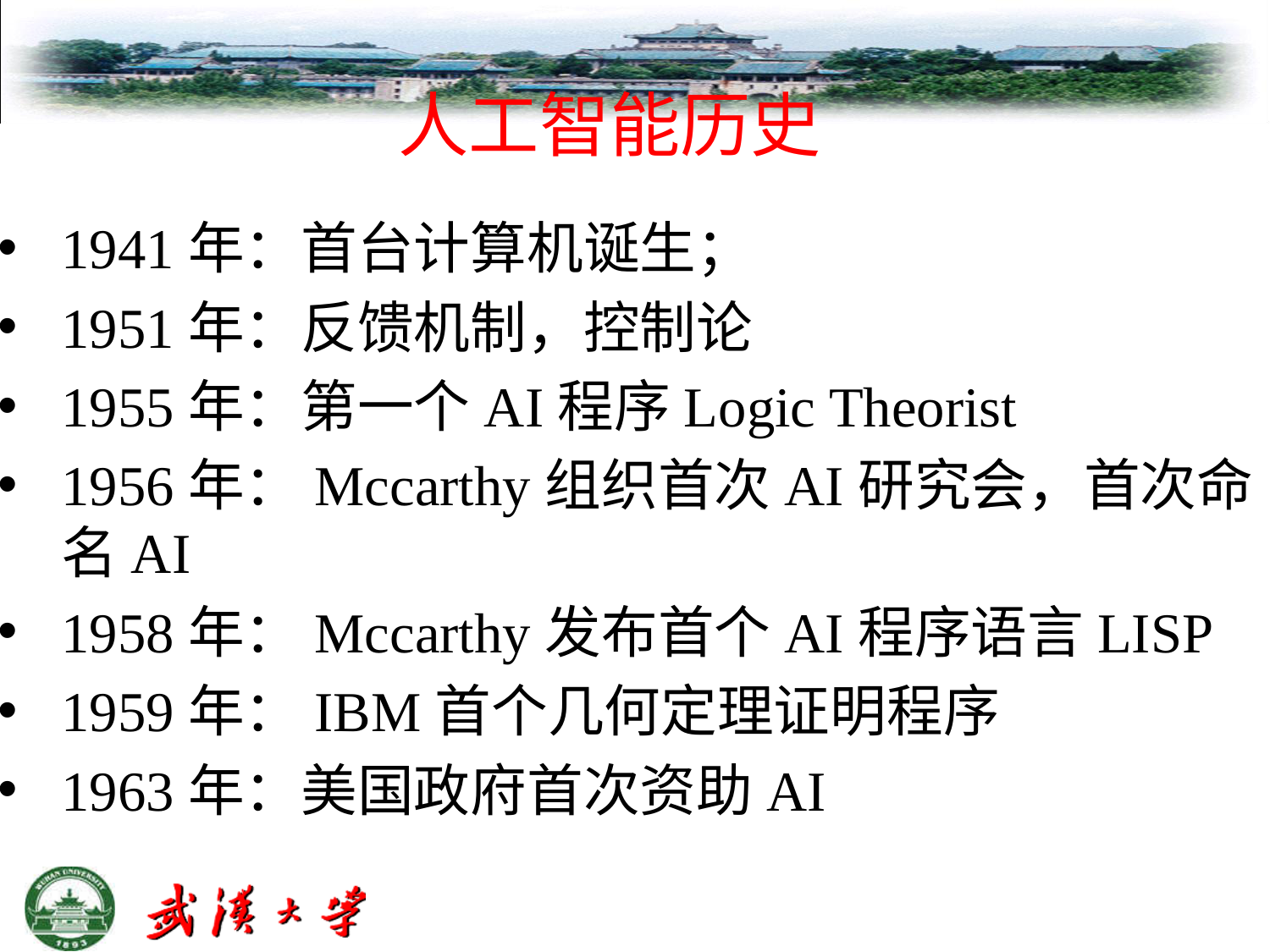

# 人工智能历史
1941年：首台计算机诞生；
1951年：反馈机制，控制论
1955年：第一个AI程序Logic Theorist
1956年：Mccarthy组织首次AI研究会，首次命名AI
1958年：Mccarthy发布首个AI程序语言LISP
1959年：IBM首个几何定理证明程序
1963年：美国政府首次资助AI